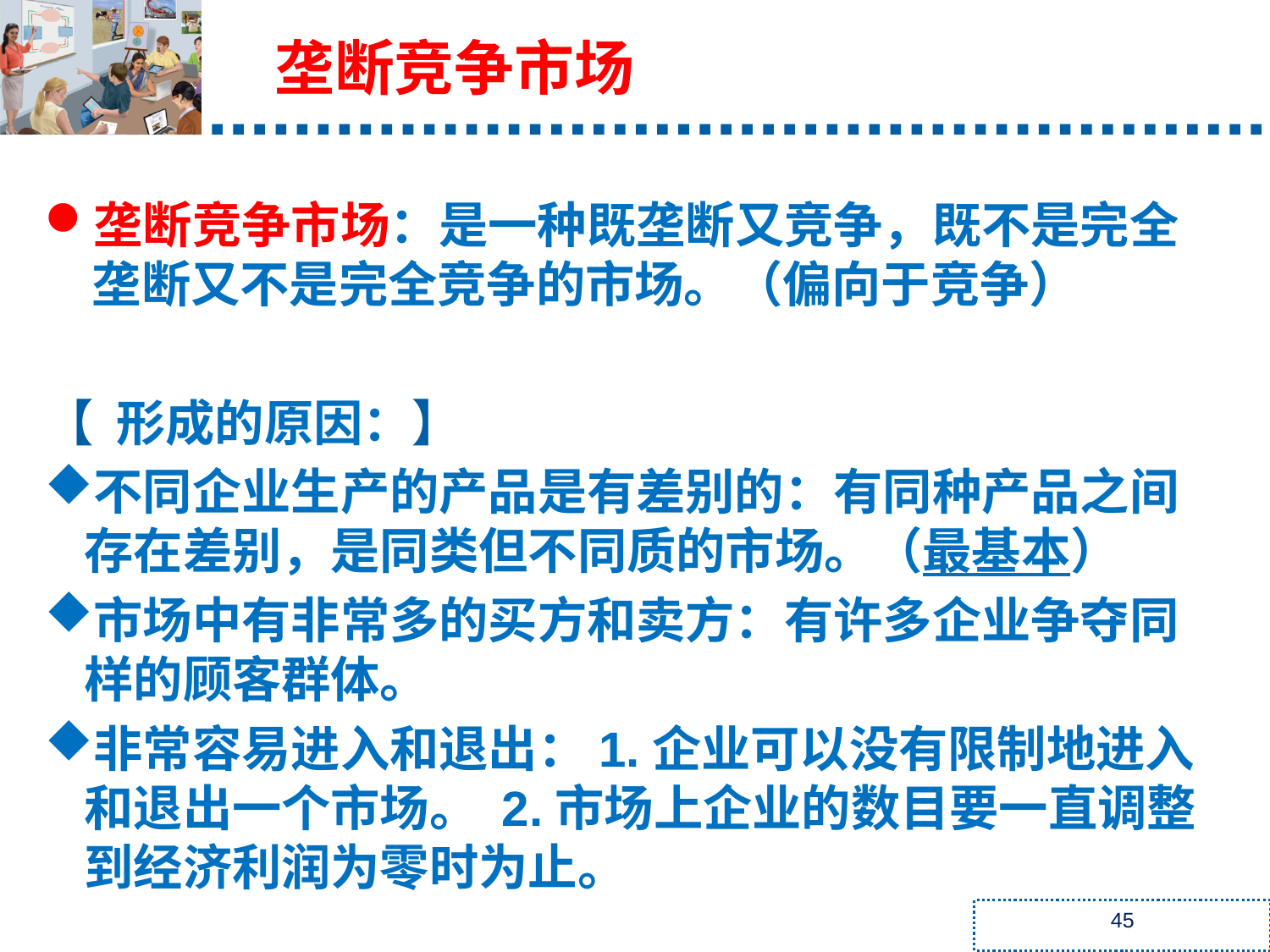

垄断竞争市场

垄断竞争市场：是一种既垄断又竞争，既不是完全垄断又不是完全竞争的市场。（偏向于竞争）

【  形成的原因：】
不同企业生产的产品是有差别的：有同种产品之间存在差别，是同类但不同质的市场。（最基本）
市场中有非常多的买方和卖方：有许多企业争夺同样的顾客群体。
非常容易进入和退出：1.企业可以没有限制地进入和退出一个市场。 2.市场上企业的数目要一直调整到经济利润为零时为止。

45